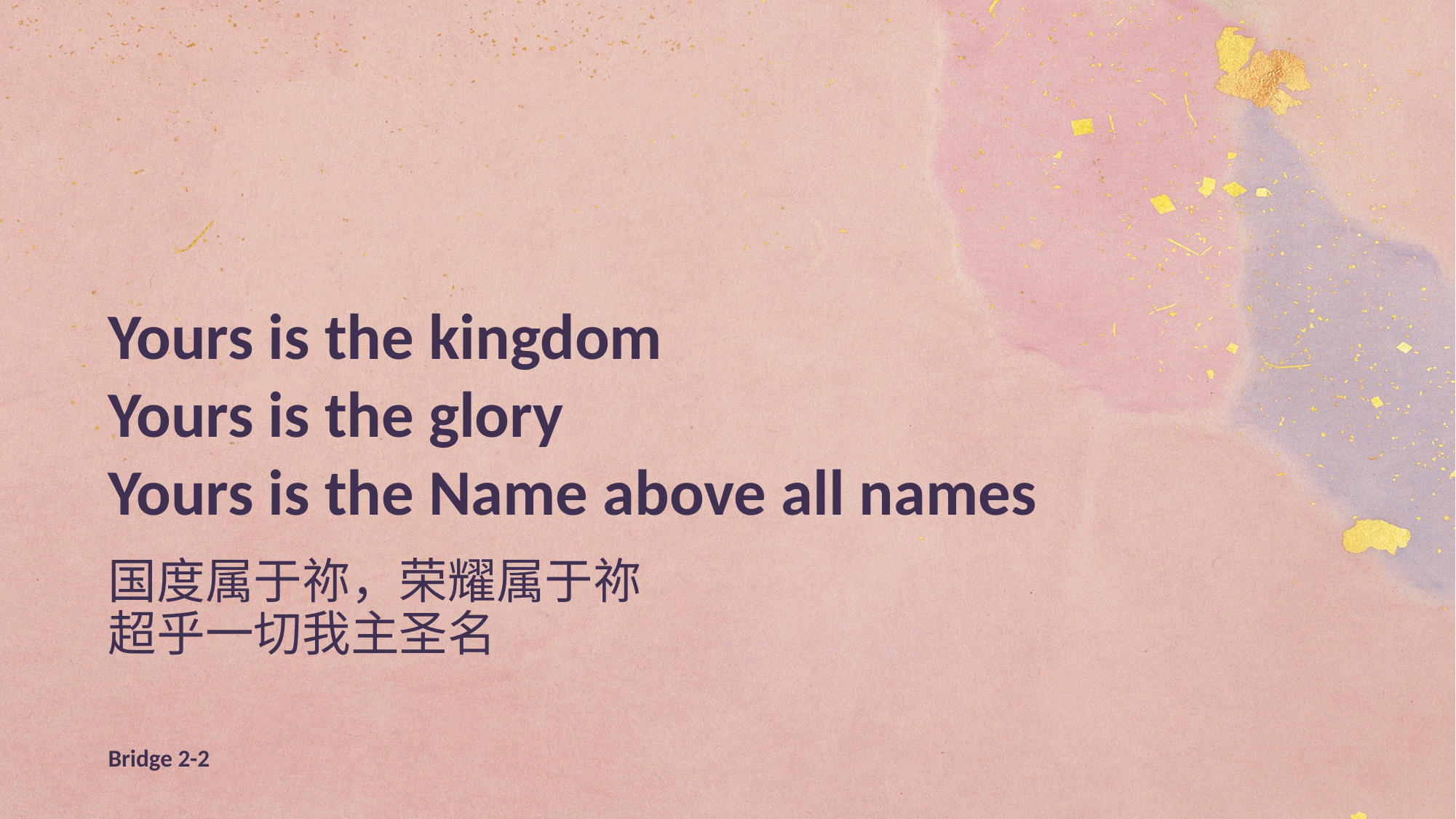

Yours is the kingdom
Yours is the glory
Yours is the Name above all names

国度属于祢，荣耀属于祢
超乎一切我主圣名
Bridge 2-2